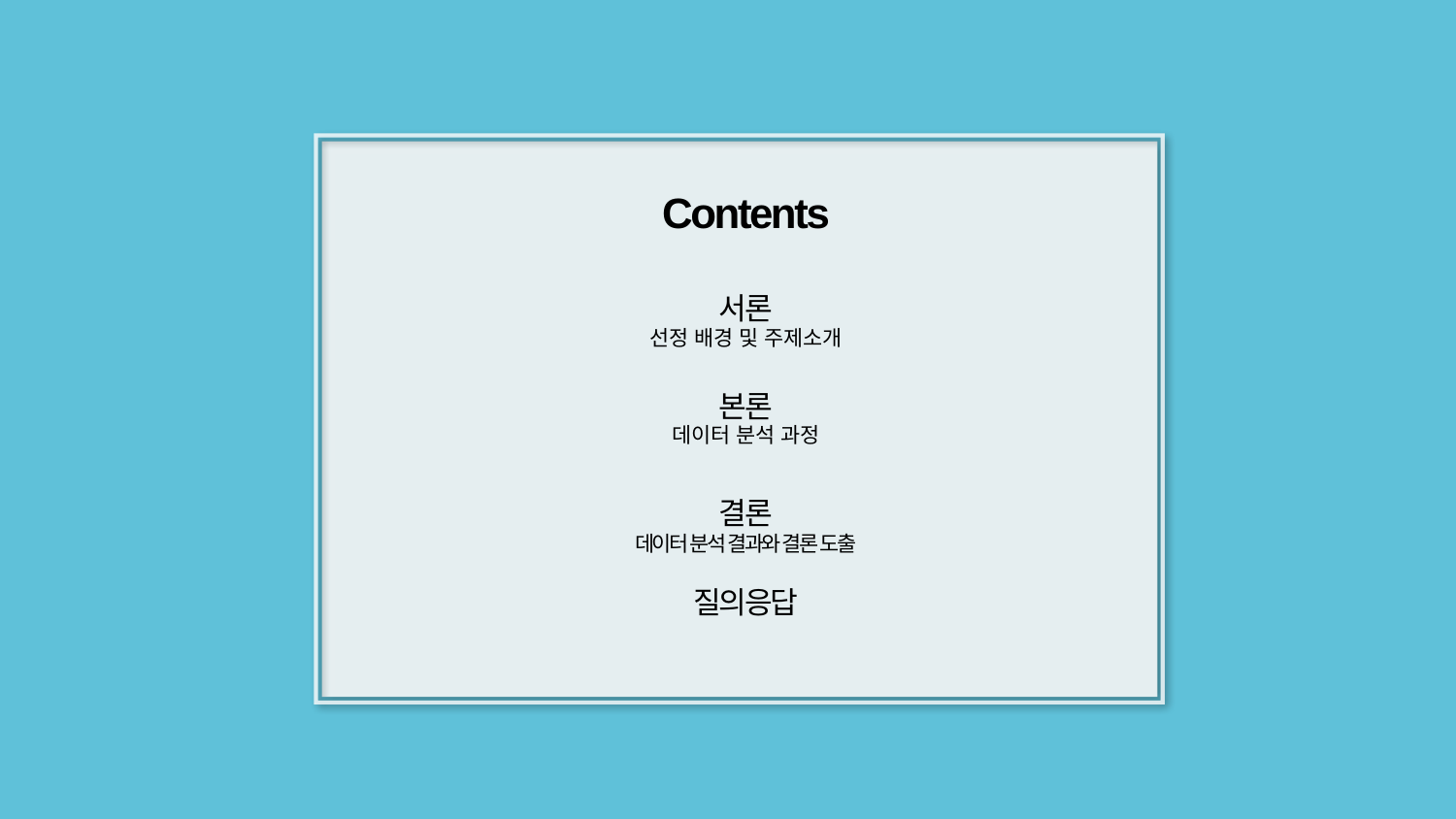

Contents
서론
선정 배경 및 주제소개
본론
데이터 분석 과정
결론
데이터 분석 결과와 결론 도출
질의응답